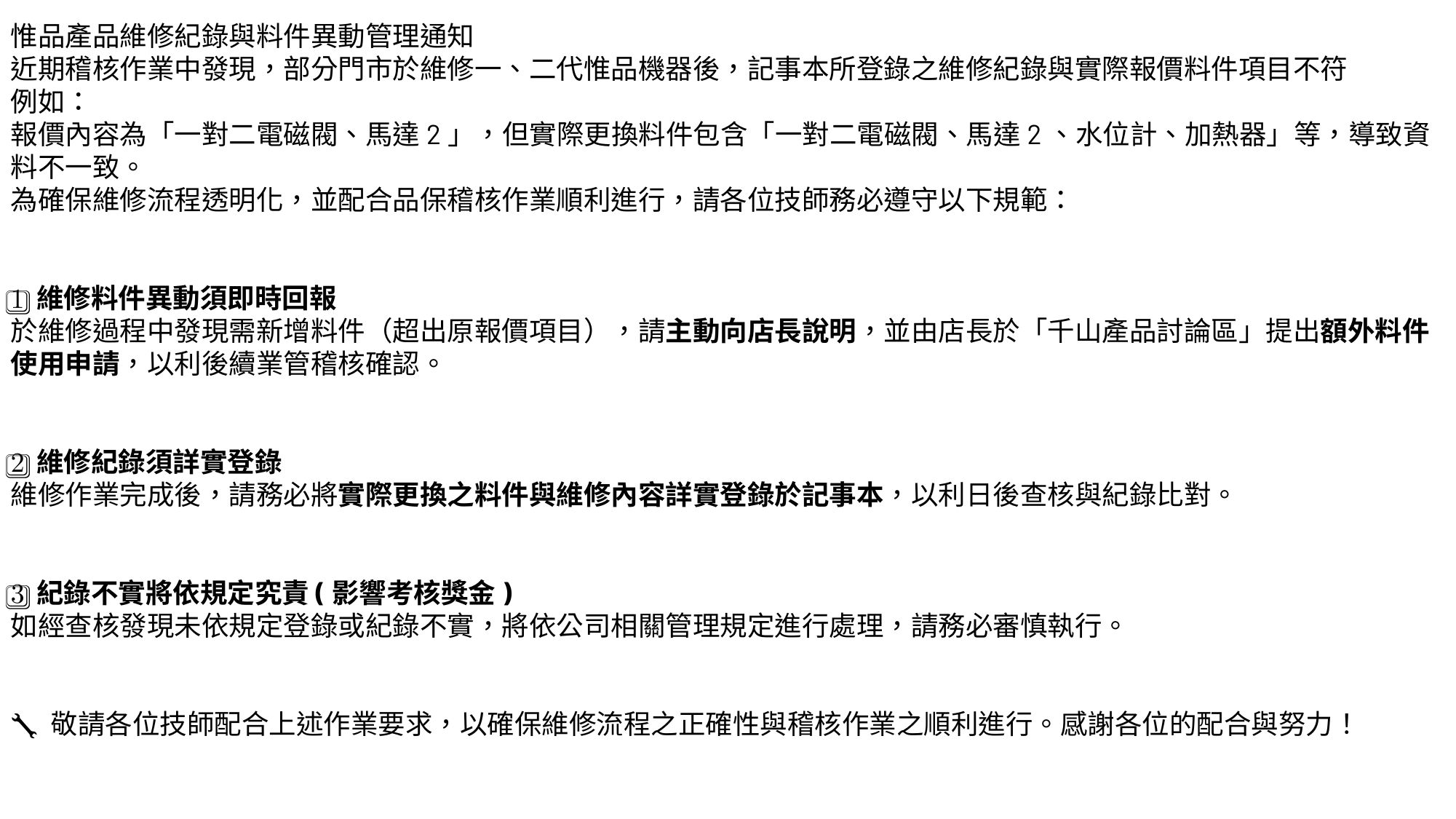

惟品產品維修紀錄與料件異動管理通知
近期稽核作業中發現，部分門市於維修一、二代惟品機器後，記事本所登錄之維修紀錄與實際報價料件項目不符
例如：
報價內容為「一對二電磁閥、馬達2」，但實際更換料件包含「一對二電磁閥、馬達2、水位計、加熱器」等，導致資料不一致。
為確保維修流程透明化，並配合品保稽核作業順利進行，請各位技師務必遵守以下規範：

1️⃣ 維修料件異動須即時回報
於維修過程中發現需新增料件（超出原報價項目），請主動向店長說明，並由店長於「千山產品討論區」提出額外料件使用申請，以利後續業管稽核確認。

2️⃣ 維修紀錄須詳實登錄
維修作業完成後，請務必將實際更換之料件與維修內容詳實登錄於記事本，以利日後查核與紀錄比對。

3️⃣ 紀錄不實將依規定究責(影響考核獎金)
如經查核發現未依規定登錄或紀錄不實，將依公司相關管理規定進行處理，請務必審慎執行。

🔧 敬請各位技師配合上述作業要求，以確保維修流程之正確性與稽核作業之順利進行。感謝各位的配合與努力！